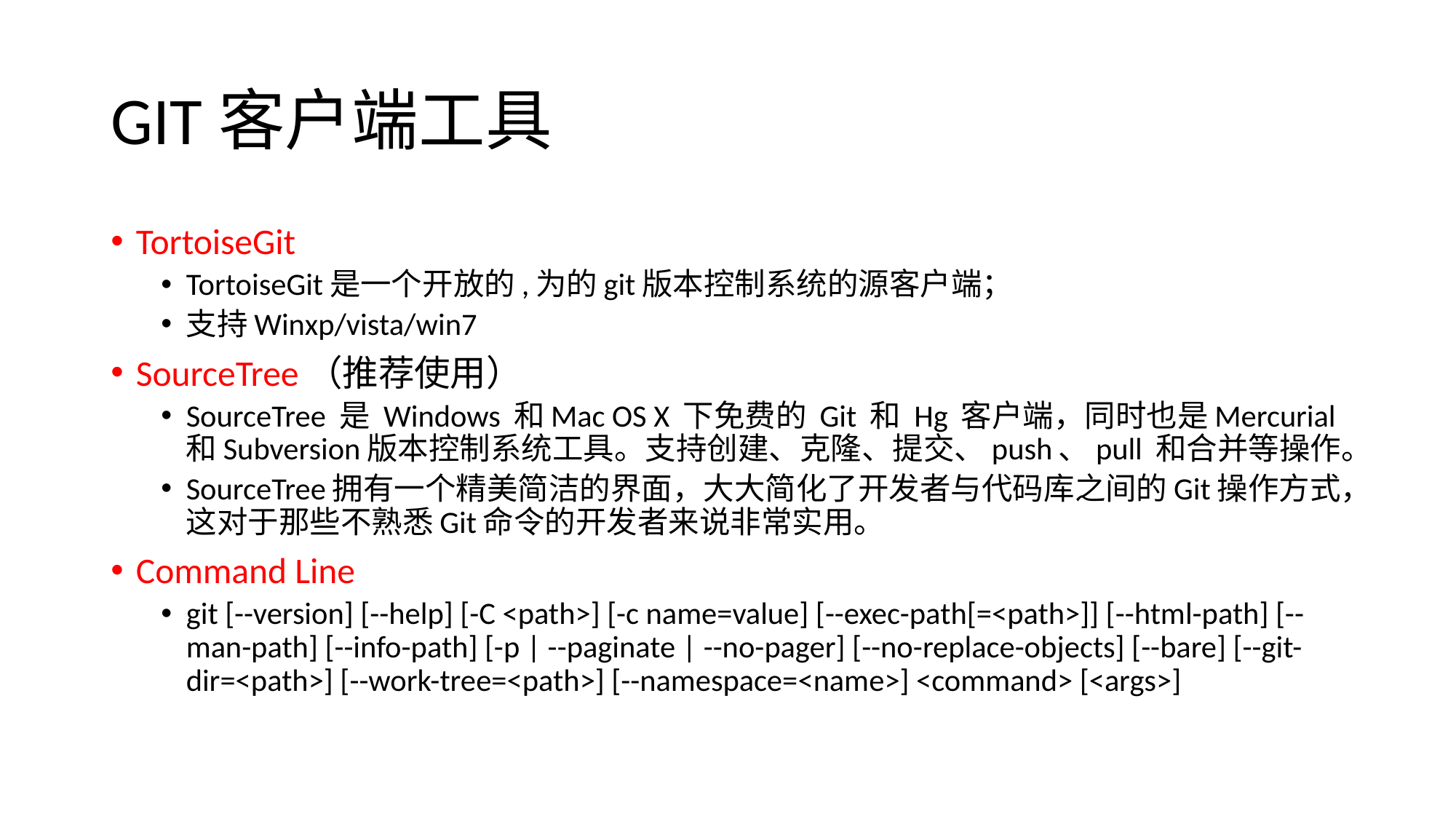

# GIT客户端工具
TortoiseGit
TortoiseGit是一个开放的,为的git版本控制系统的源客户端；
支持Winxp/vista/win7
SourceTree（推荐使用）
SourceTree 是 Windows 和Mac OS X 下免费的 Git 和 Hg 客户端，同时也是Mercurial和Subversion版本控制系统工具。支持创建、克隆、提交、push、pull 和合并等操作。
SourceTree拥有一个精美简洁的界面，大大简化了开发者与代码库之间的Git操作方式，这对于那些不熟悉Git命令的开发者来说非常实用。
Command Line
git [--version] [--help] [-C <path>] [-c name=value] [--exec-path[=<path>]] [--html-path] [--man-path] [--info-path] [-p | --paginate | --no-pager] [--no-replace-objects] [--bare] [--git-dir=<path>] [--work-tree=<path>] [--namespace=<name>] <command> [<args>]